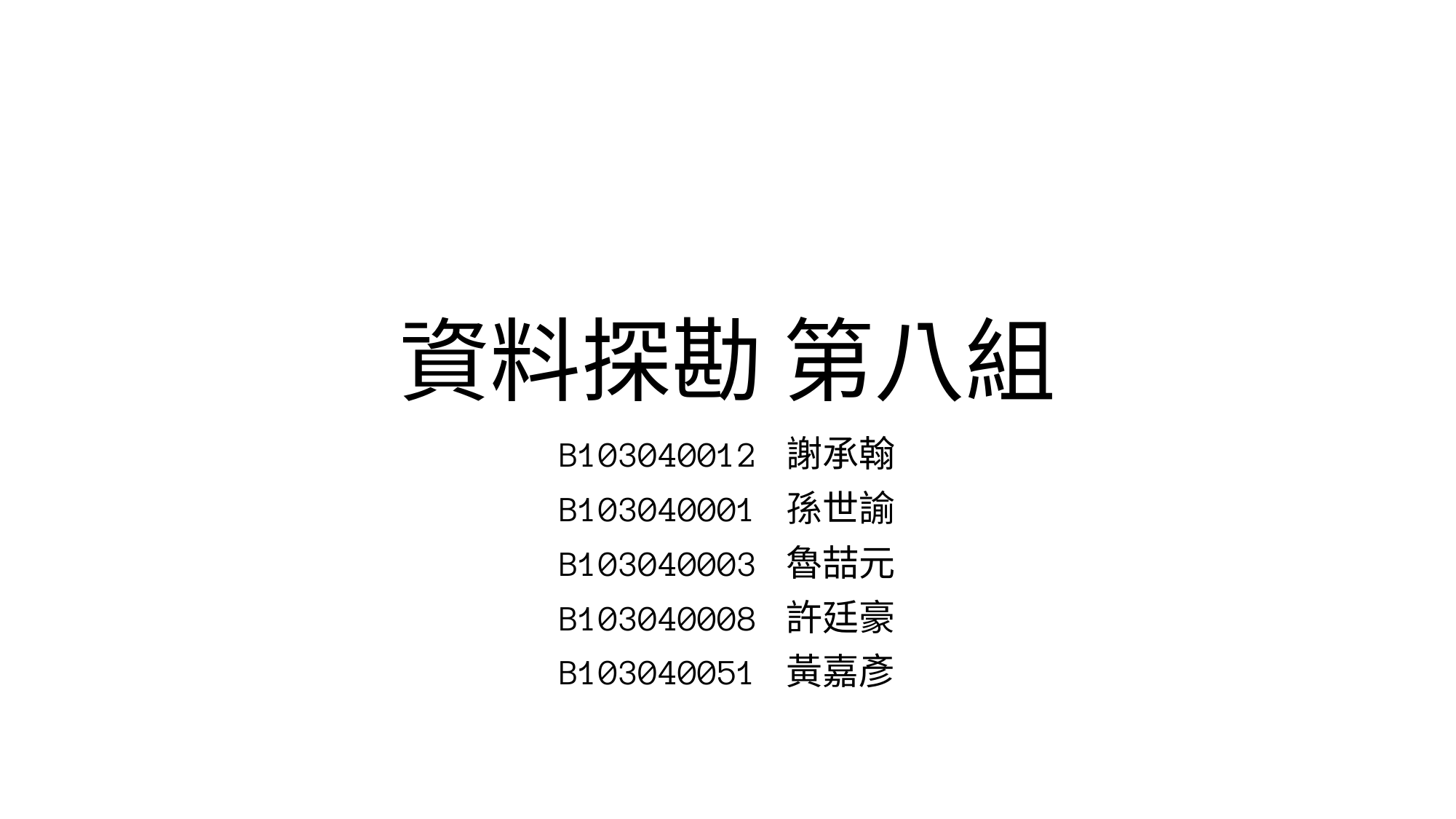

# 資料探勘 第八組
B103040012 謝承翰
B103040001 孫世諭
B103040003 魯喆元
B103040008 許廷豪
B103040051 黃嘉彥